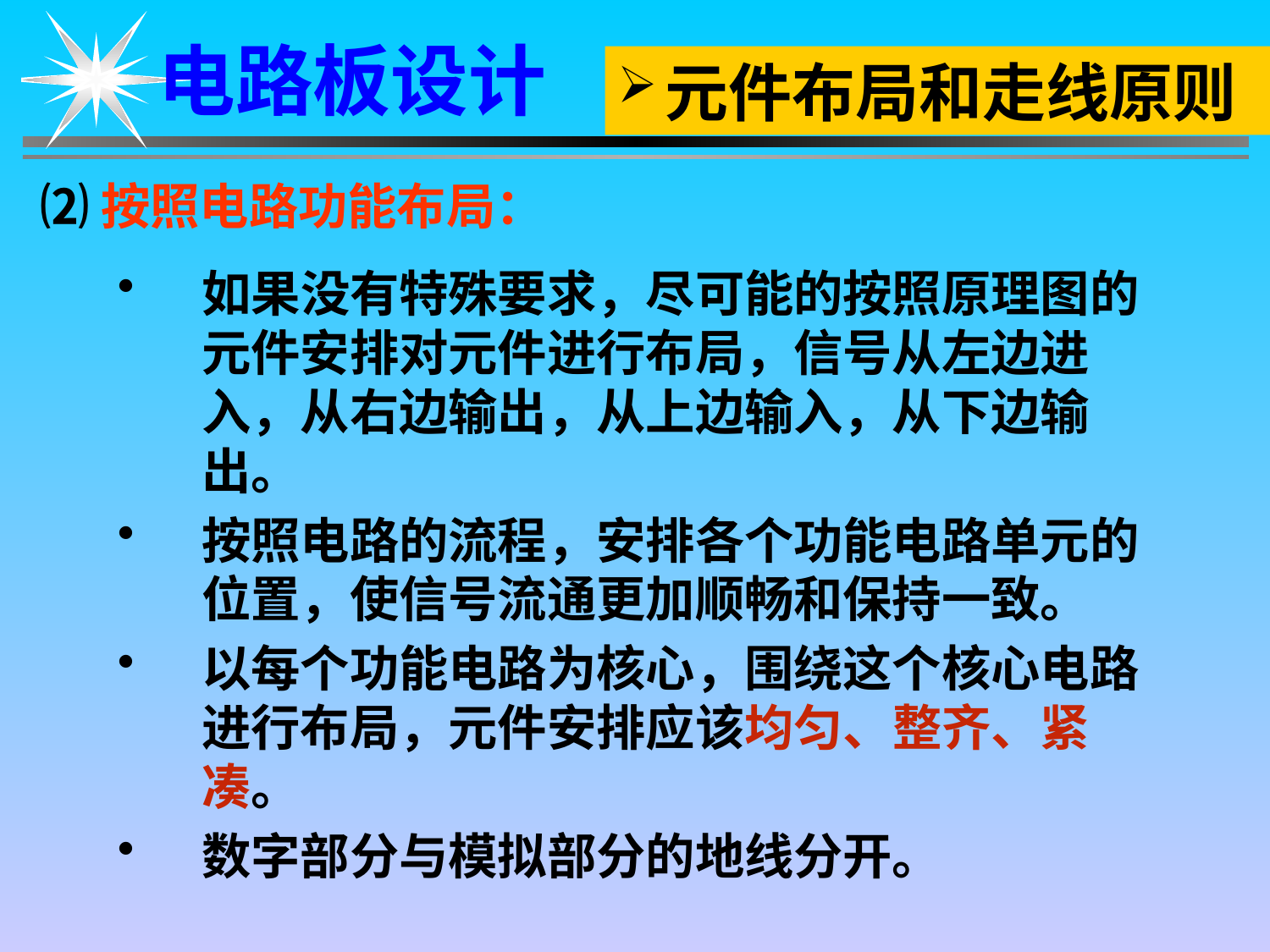

电路板设计
元件布局和走线原则
⑵按照电路功能布局：
如果没有特殊要求，尽可能的按照原理图的元件安排对元件进行布局，信号从左边进入，从右边输出，从上边输入，从下边输出。
按照电路的流程，安排各个功能电路单元的位置，使信号流通更加顺畅和保持一致。
以每个功能电路为核心，围绕这个核心电路进行布局，元件安排应该均匀、整齐、紧凑。
数字部分与模拟部分的地线分开。